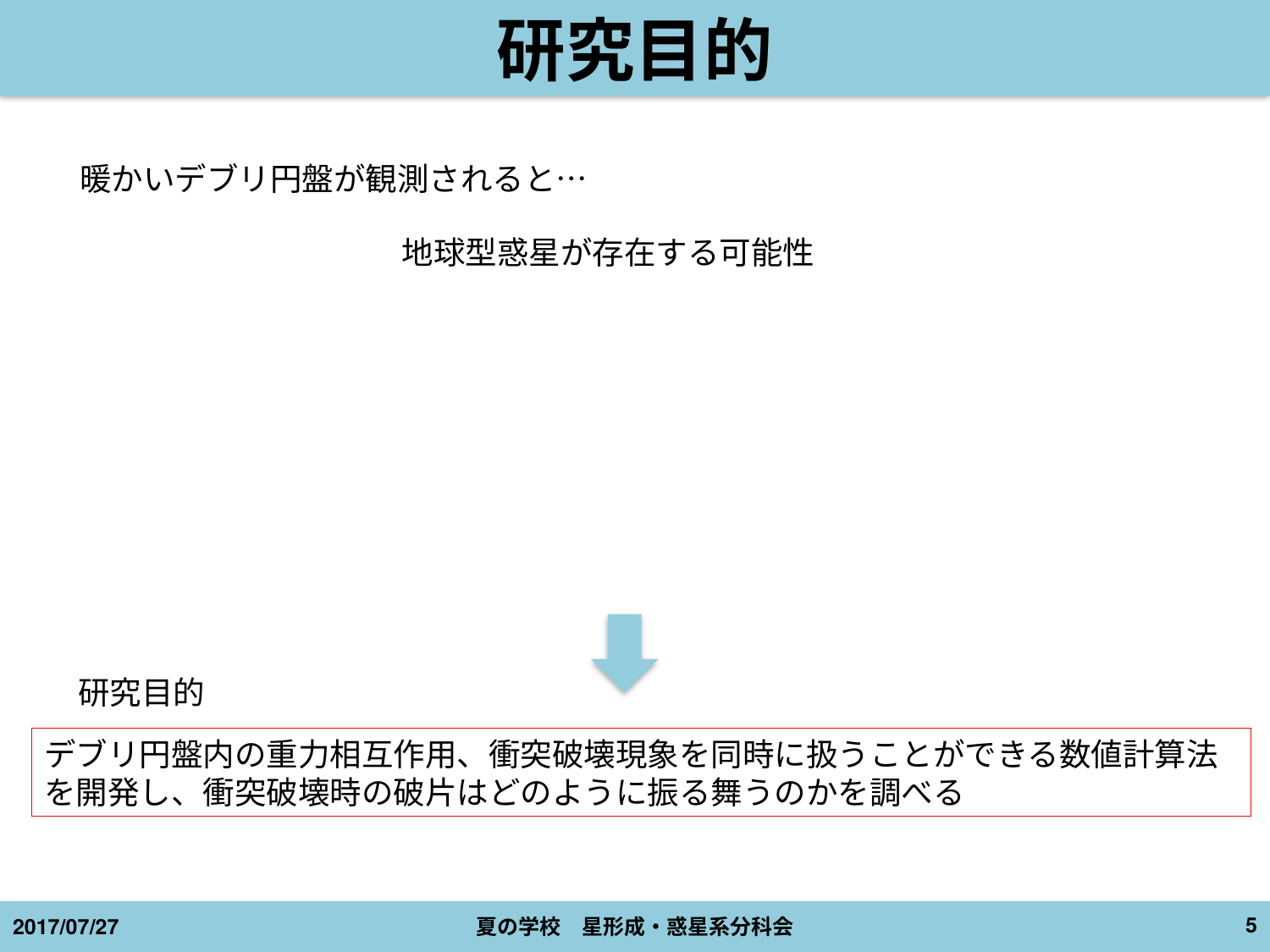

# 研究目的
暖かいデブリ円盤が観測されると…
地球型惑星が存在する可能性

研究目的
デブリ円盤内の重力相互作用、衝突破壊現象を同時に扱うことができる数値計算法を開発し、衝突破壊時の破片はどのように振る舞うのかを調べる
2017/07/27
夏の学校　星形成・惑星系分科会
5